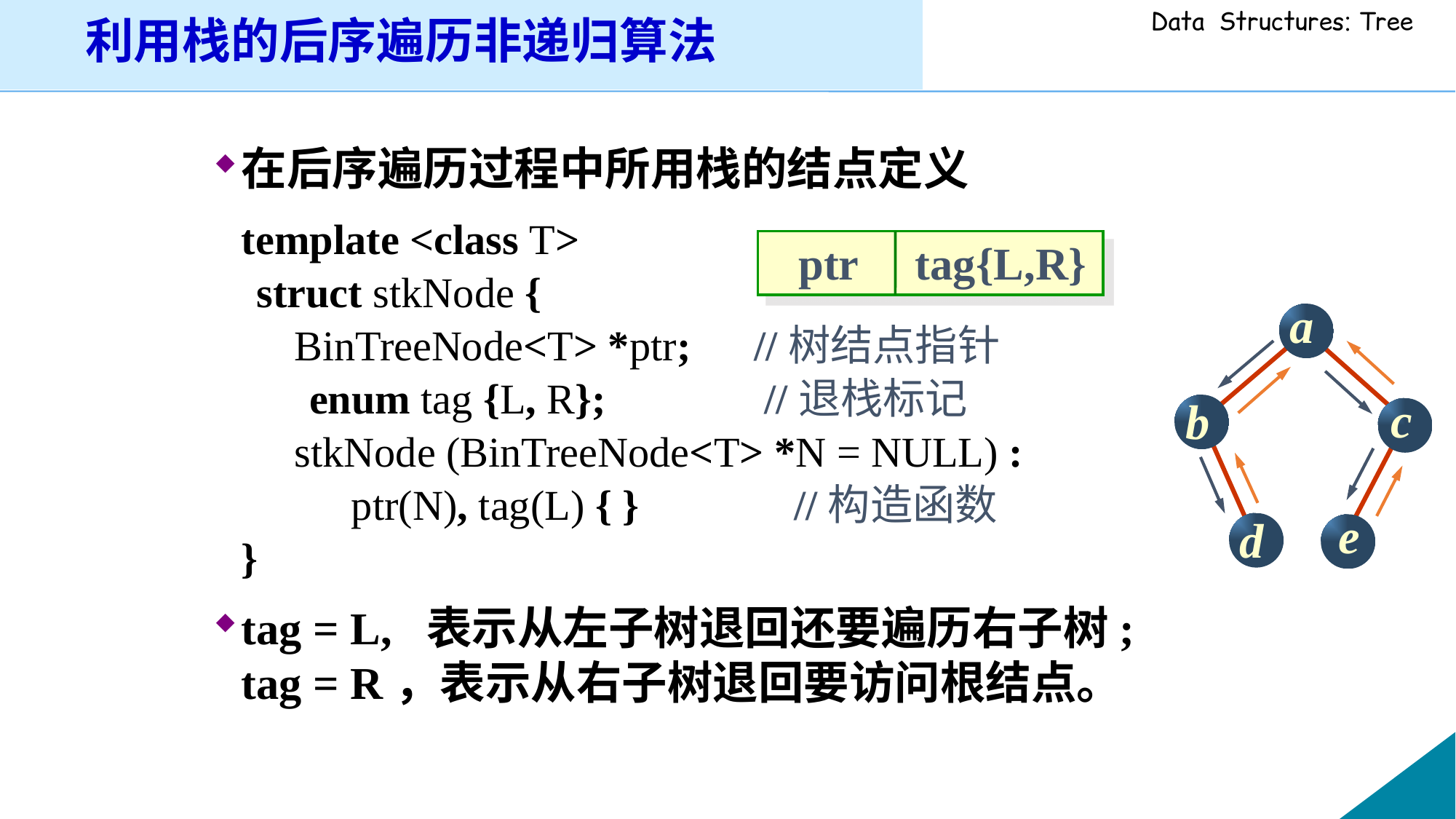

# 利用栈的后序遍历非递归算法
在后序遍历过程中所用栈的结点定义

	template <class T>
    struct stkNode {
	     BinTreeNode<T> *ptr;      //树结点指针
         enum tag {L, R};               //退栈标记
  	     stkNode (BinTreeNode<T> *N = NULL) :
             ptr(N), tag(L) { }	           //构造函数
	}

tag = L,  表示从左子树退回还要遍历右子树; tag = R，表示从右子树退回要访问根结点。
ptr     tag{L,R}

a

c
b

e
d